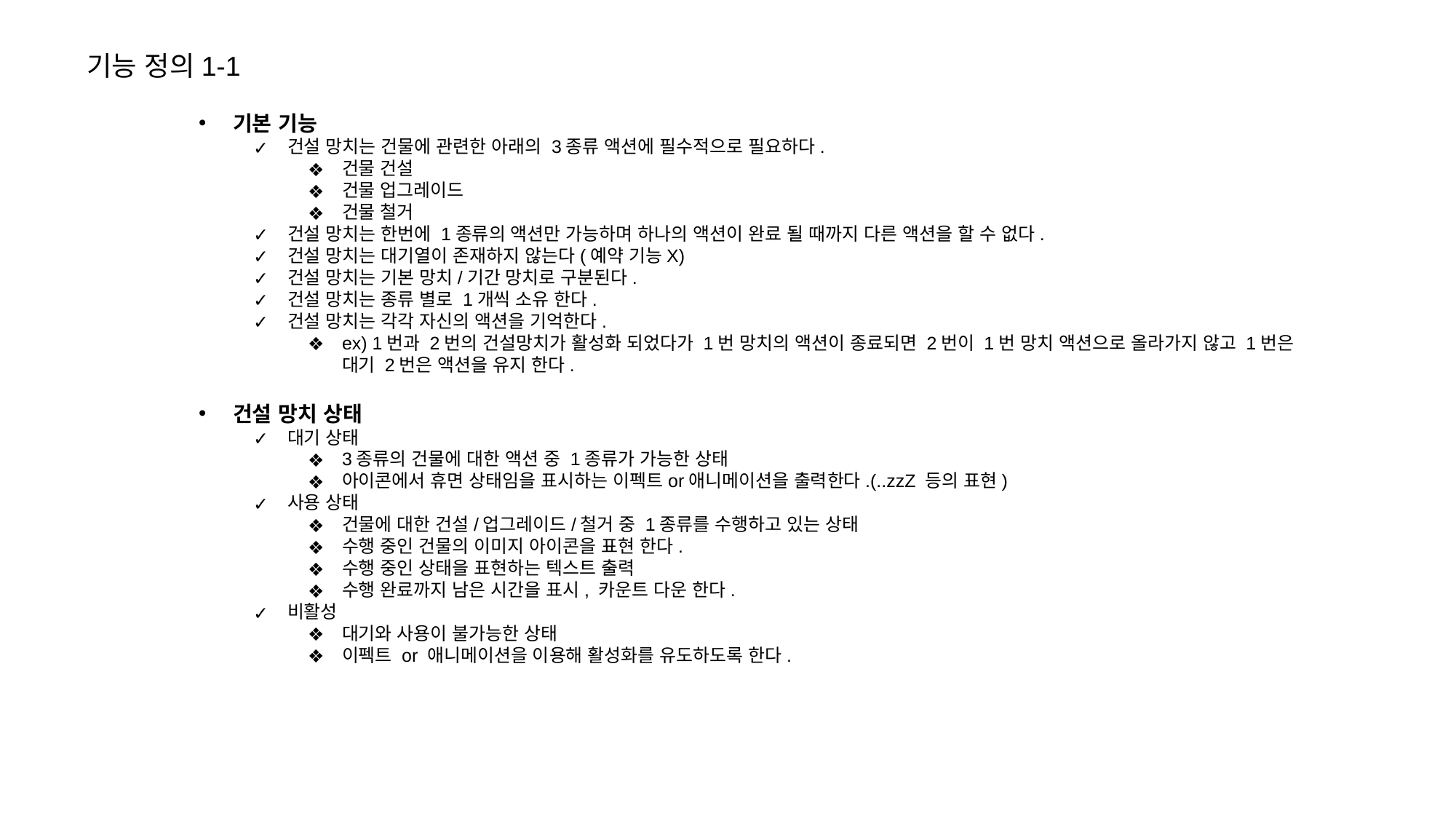

기능 정의1-1
기본 기능
건설 망치는 건물에 관련한 아래의 3종류 액션에 필수적으로 필요하다.
건물 건설
건물 업그레이드
건물 철거
건설 망치는 한번에 1종류의 액션만 가능하며 하나의 액션이 완료 될 때까지 다른 액션을 할 수 없다.
건설 망치는 대기열이 존재하지 않는다(예약 기능X)
건설 망치는 기본 망치/기간 망치로 구분된다.
건설 망치는 종류 별로 1개씩 소유 한다.
건설 망치는 각각 자신의 액션을 기억한다.
ex) 1번과 2번의 건설망치가 활성화 되었다가 1번 망치의 액션이 종료되면 2번이 1번 망치 액션으로 올라가지 않고 1번은 대기 2번은 액션을 유지 한다.

건설 망치 상태
대기 상태
3종류의 건물에 대한 액션 중 1종류가 가능한 상태
아이콘에서 휴면 상태임을 표시하는 이펙트or애니메이션을 출력한다.(..zzZ 등의 표현)
사용 상태
건물에 대한 건설/업그레이드/철거 중 1종류를 수행하고 있는 상태
수행 중인 건물의 이미지 아이콘을 표현 한다.
수행 중인 상태을 표현하는 텍스트 출력
수행 완료까지 남은 시간을 표시, 카운트 다운 한다.
비활성
대기와 사용이 불가능한 상태
이펙트 or 애니메이션을 이용해 활성화를 유도하도록 한다.